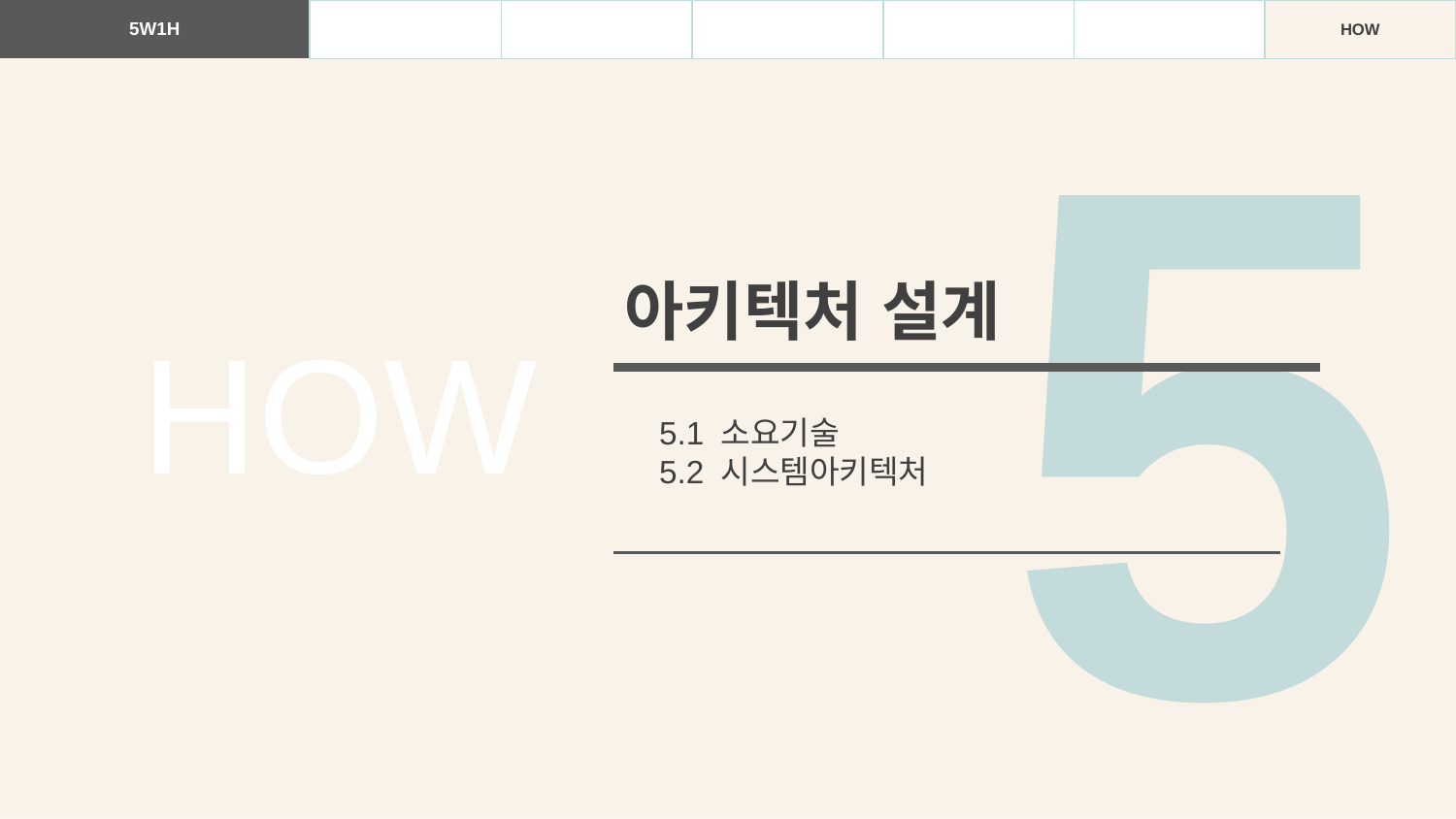

| 5W1H | WHAT | WHY | WHO | WHEN | WHERE | HOW |
| --- | --- | --- | --- | --- | --- | --- |
5
아키텍처 설계
HOW
5.1 소요기술
5.2 시스템아키텍처